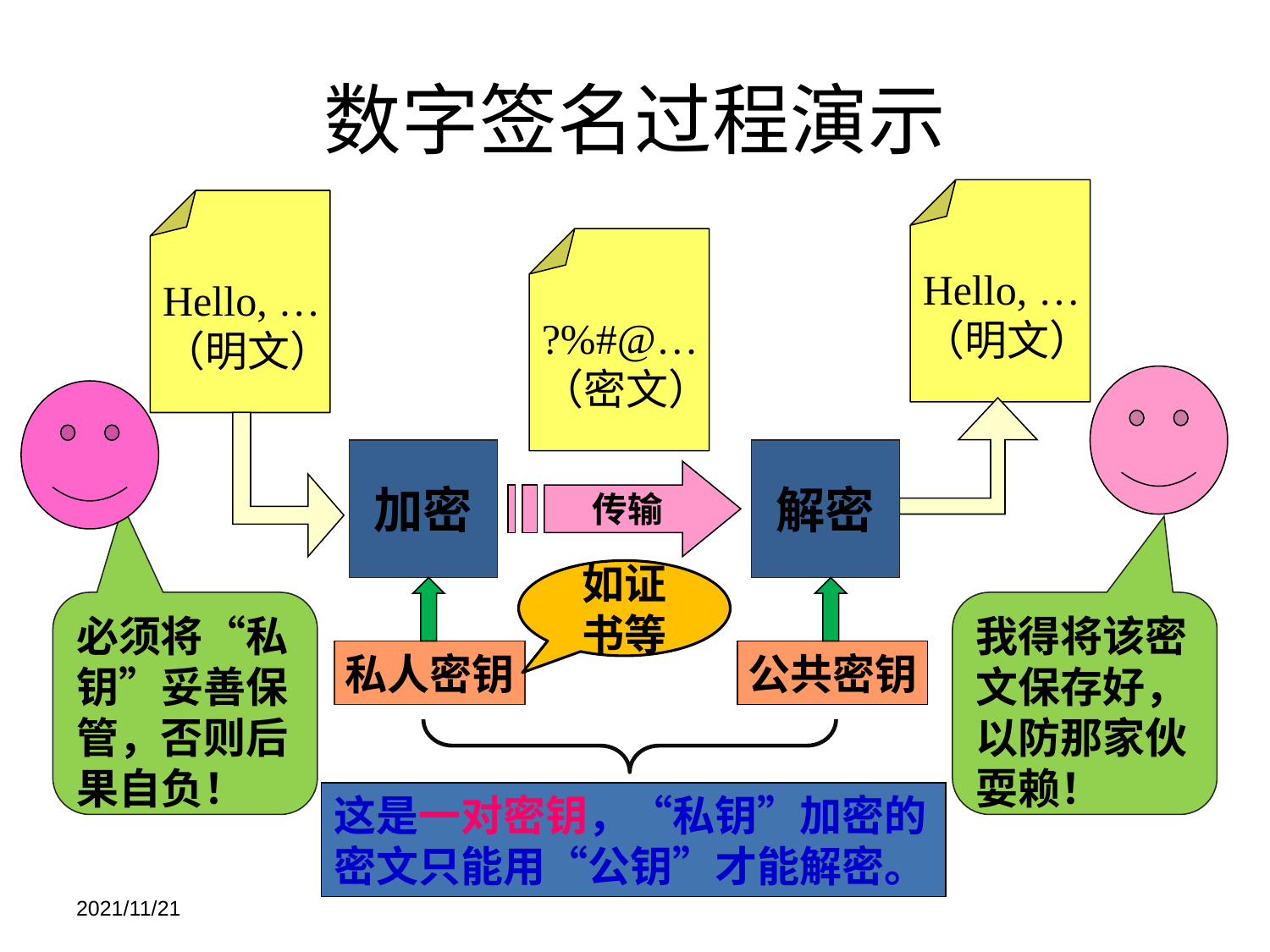

# 数字签名过程演示
Hello, …
（明文）

Hello, …
（明文）

?%#@…
（密文）
传输

我得将该密文保存好，以防那家伙耍赖！

必须将“私钥”妥善保管，否则后果自负！
加密

私人密钥
解密

公共密钥
如证
书等

这是一对密钥，“私钥”加密的密文只能用“公钥”才能解密。
2021/11/21